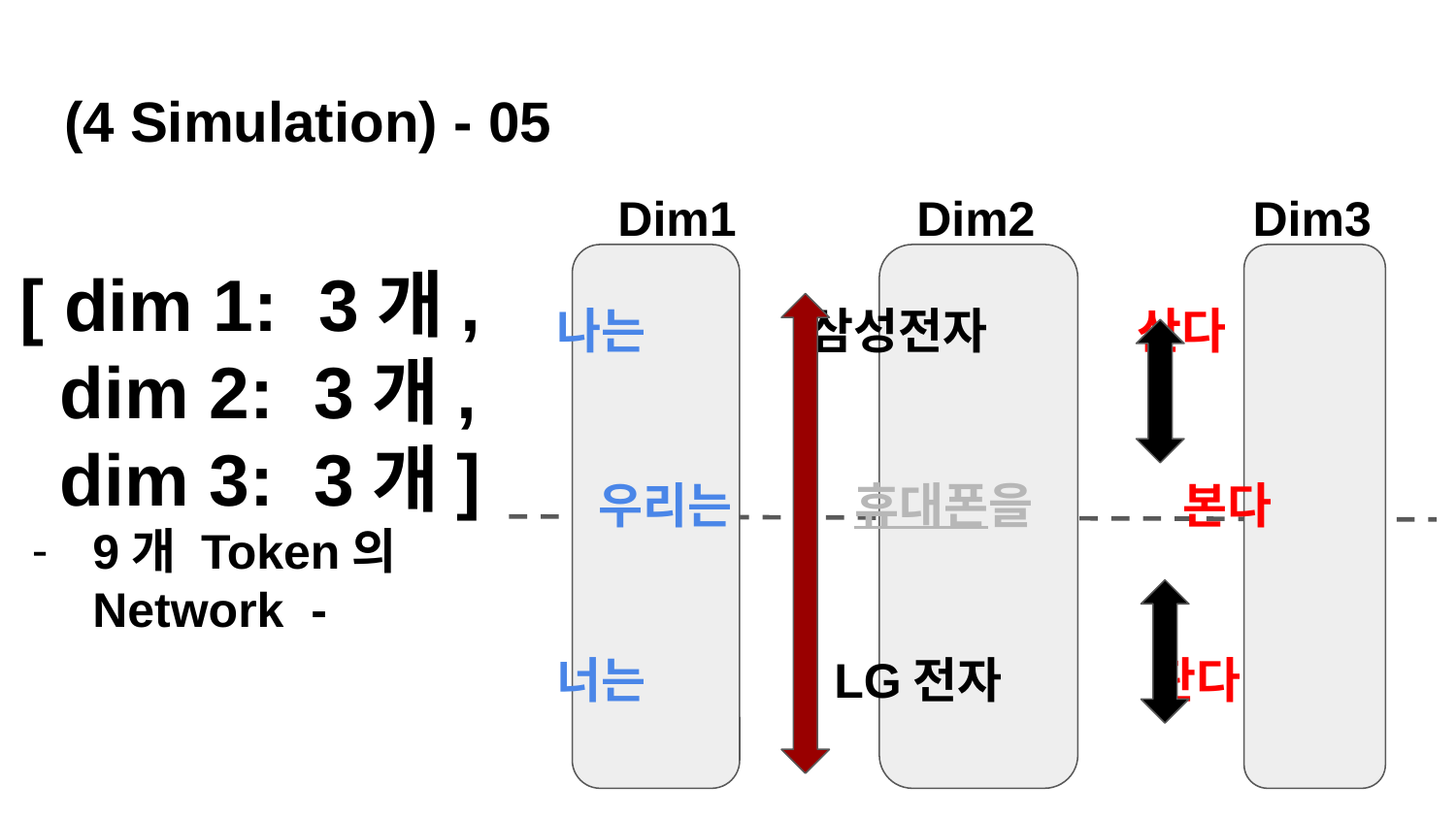

# (4 Simulation) - 05
Dim1
Dim2
Dim3

[ dim 1:  3개,
  dim 2:  3개,
  dim 3:  3개]
9개 Token의 Network  -

               나는            삼성전자           산다

  우리는         휴대폰을           본다

               너는             LG전자           판다